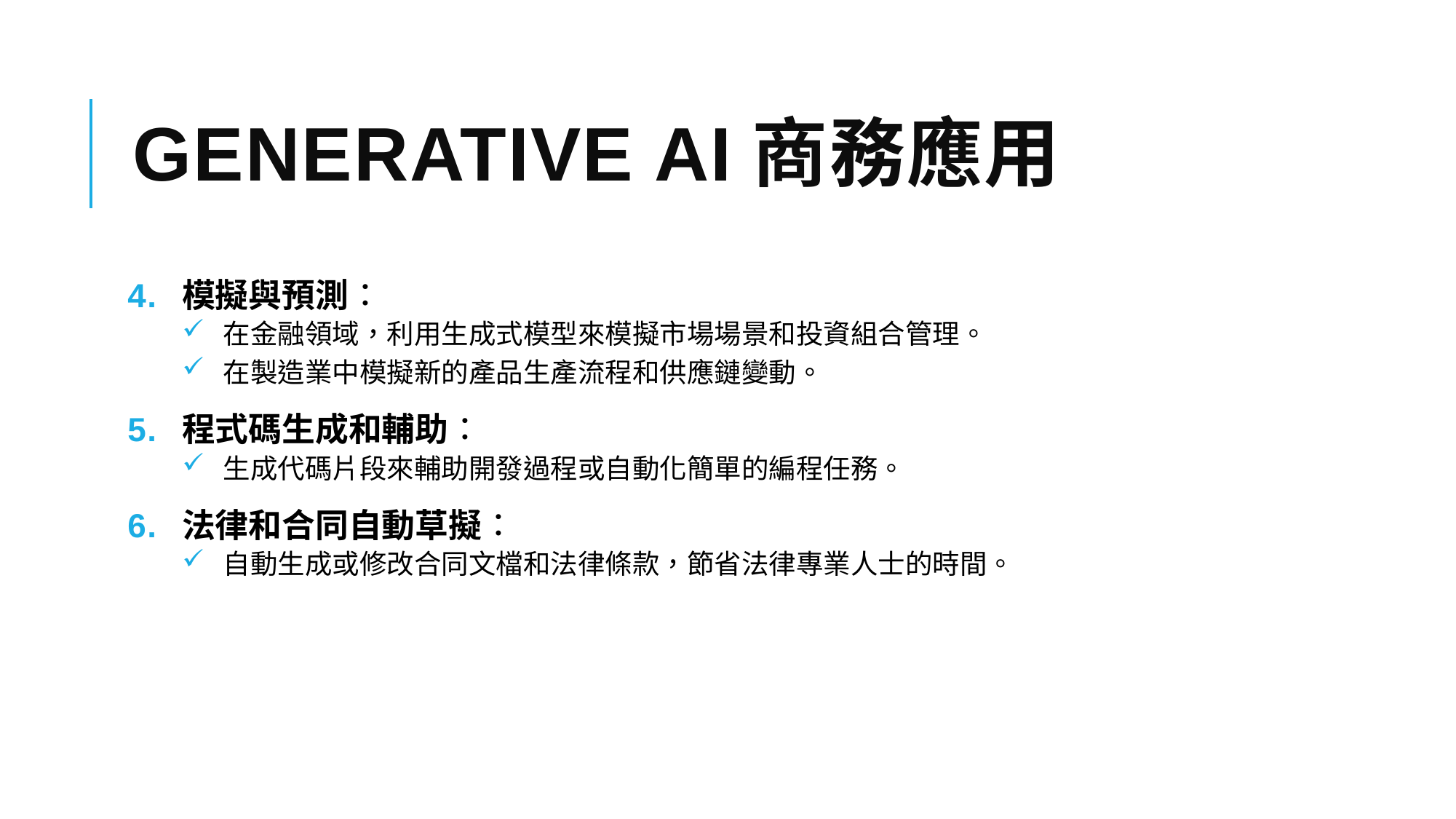

# Generative AI商務應用
模擬與預測：
在金融領域，利用生成式模型來模擬市場場景和投資組合管理。
在製造業中模擬新的產品生產流程和供應鏈變動。
程式碼生成和輔助：
生成代碼片段來輔助開發過程或自動化簡單的編程任務。
法律和合同自動草擬：
自動生成或修改合同文檔和法律條款，節省法律專業人士的時間。